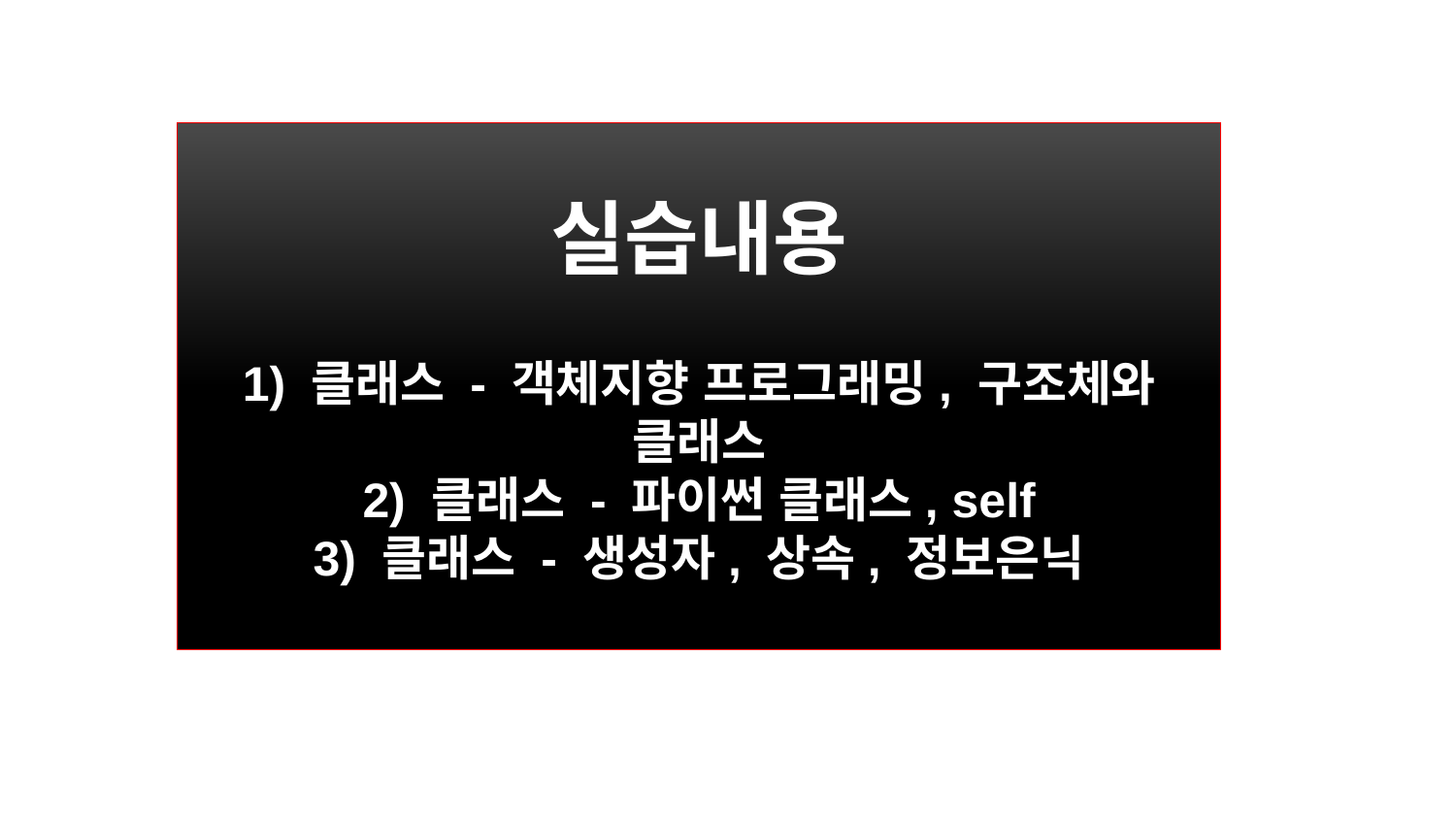

실습내용

1) 클래스 - 객체지향 프로그래밍, 구조체와 클래스
2) 클래스 - 파이썬 클래스, self
3) 클래스 - 생성자, 상속, 정보은닉